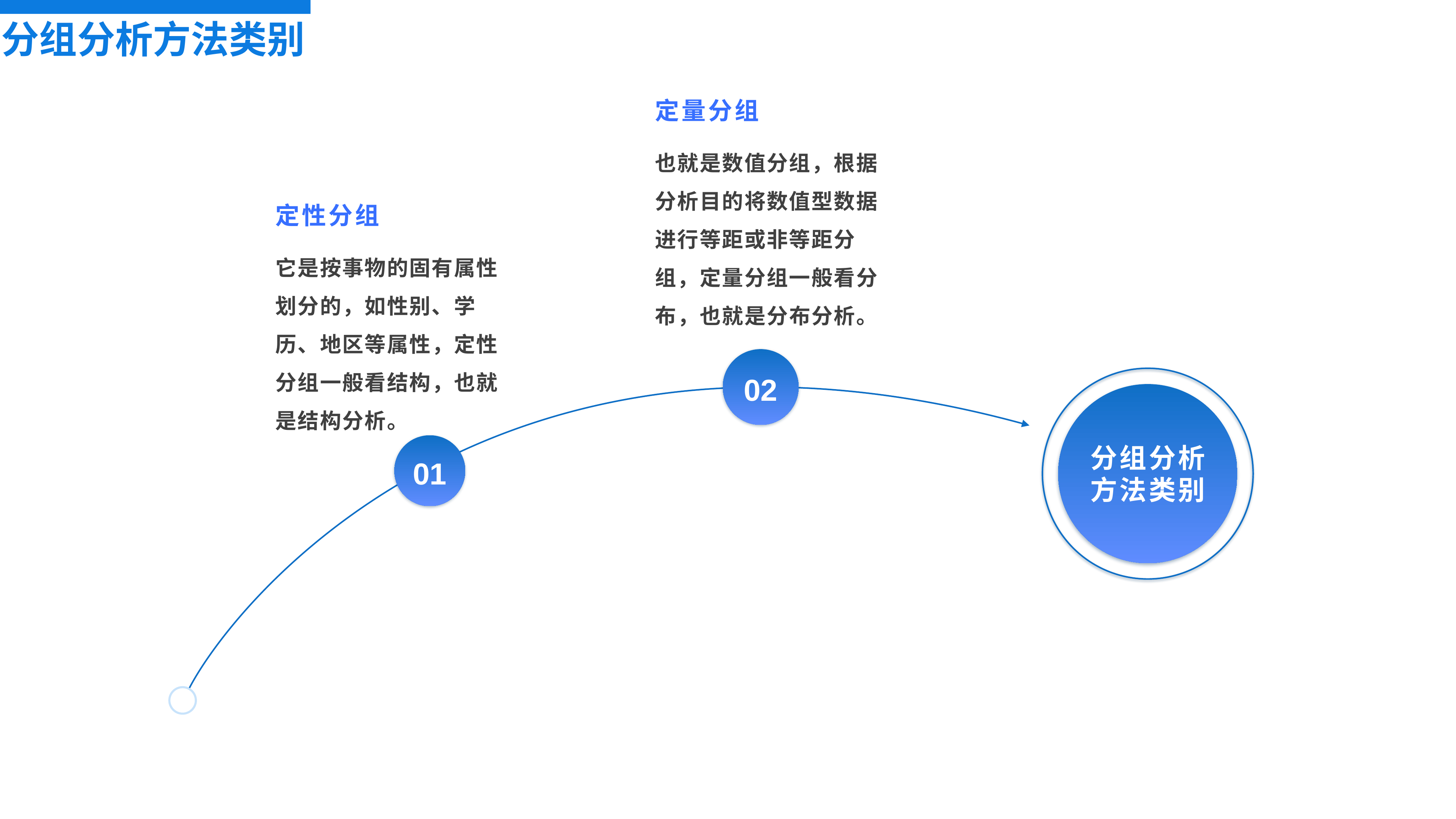

分组分析方法类别
定量分组
也就是数值分组，根据分析目的将数值型数据进行等距或非等距分组，定量分组一般看分布，也就是分布分析。
定性分组
它是按事物的固有属性划分的，如性别、学历、地区等属性，定性分组一般看结构，也就是结构分析。

02

分组分析
方法类别

01
对比分析
方法类别